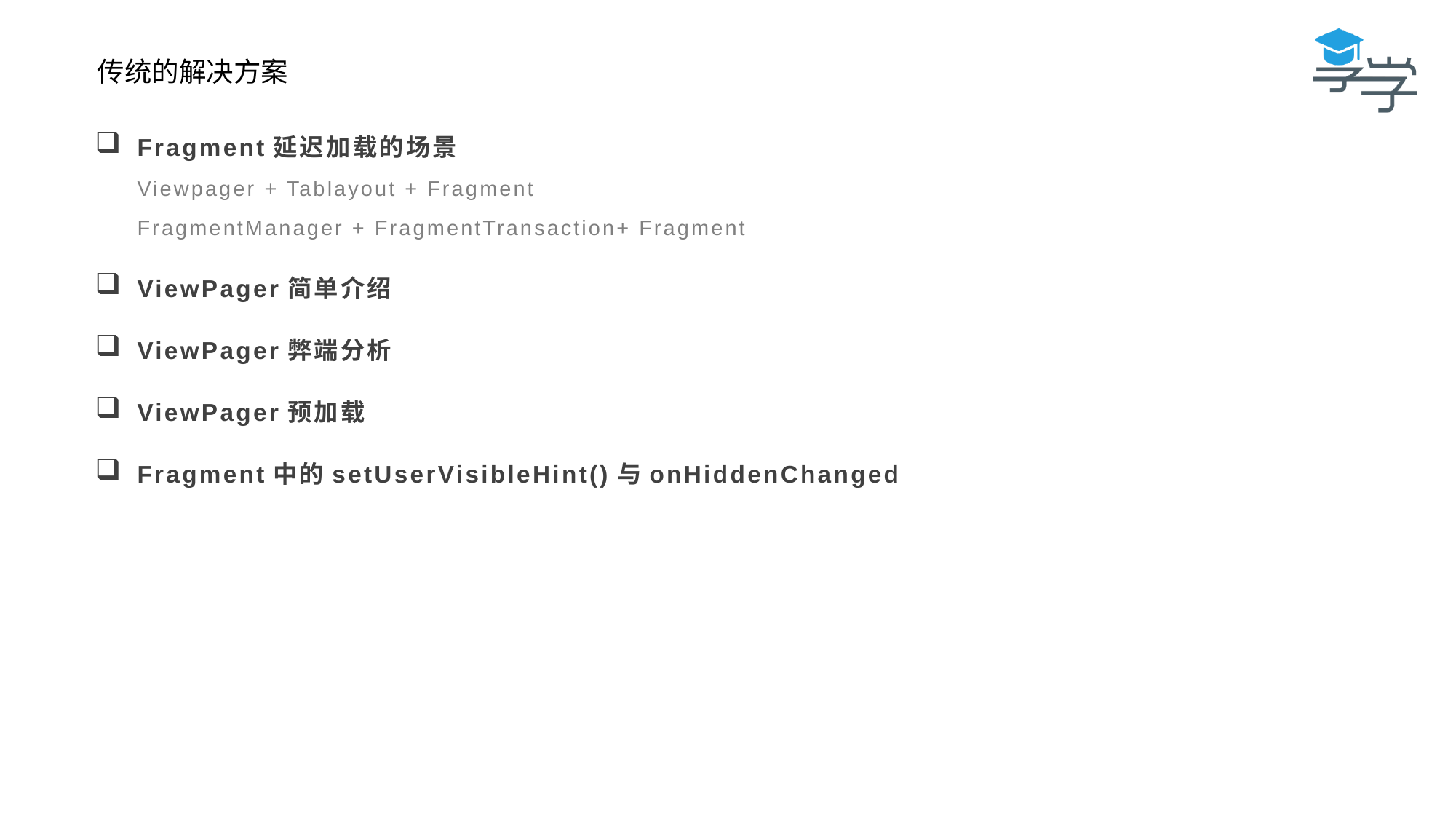

传统的解决方案
Fragment延迟加载的场景
Viewpager + Tablayout + Fragment
FragmentManager + FragmentTransaction+ Fragment
ViewPager简单介绍
ViewPager弊端分析
ViewPager预加载
Fragment中的setUserVisibleHint()与onHiddenChanged